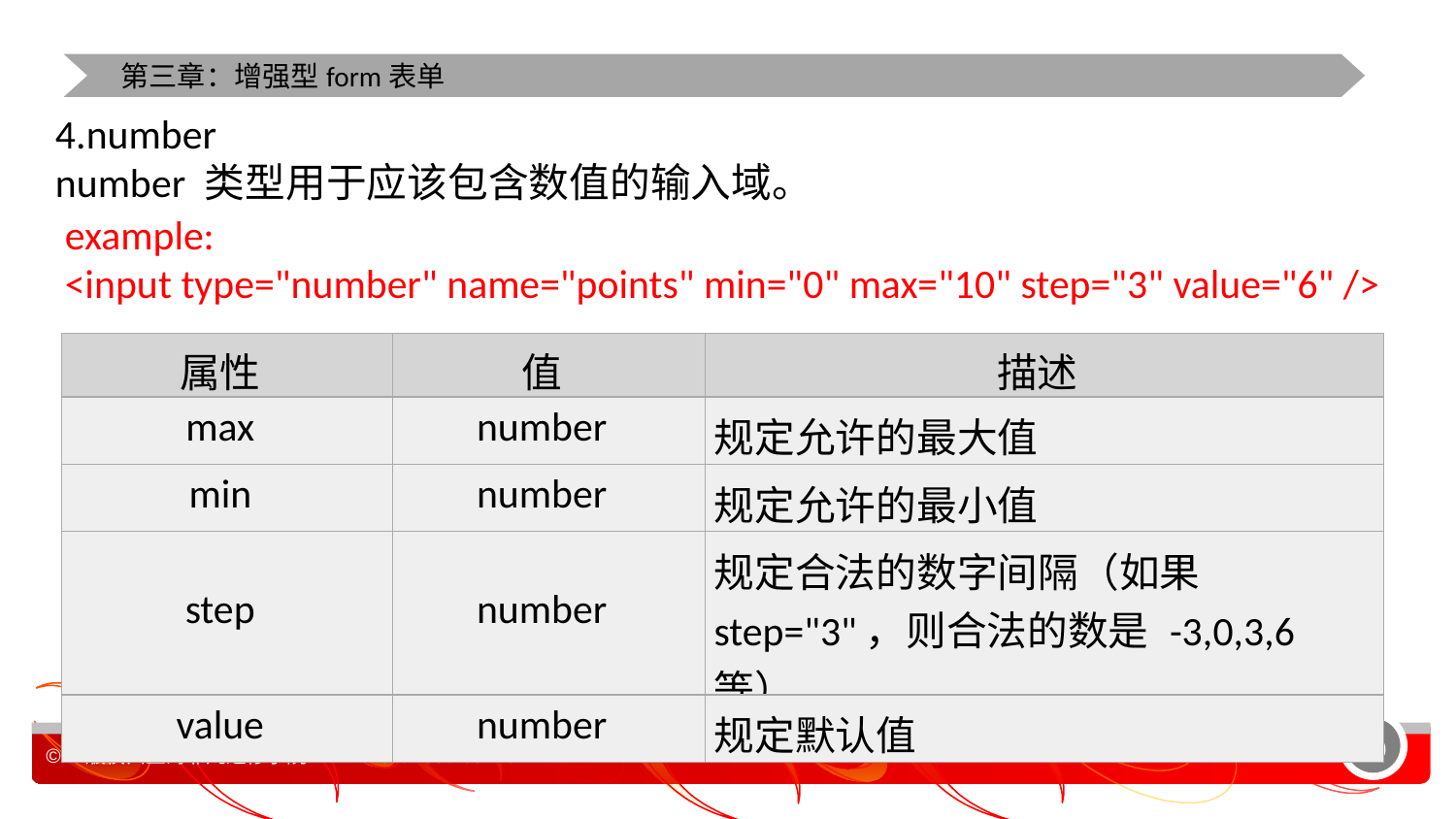

第三章：增强型form表单

4.number
number 类型用于应该包含数值的输入域。
example:
<input type="number" name="points" min="0" max="10" step="3" value="6" />
| 属性 | 值 | 描述 |
| --- | --- | --- |
| max | number | 规定允许的最大值 |
| min | number | 规定允许的最小值 |
| step | number | 规定合法的数字间隔（如果 step="3"，则合法的数是 -3,0,3,6 等） |
| value | number | 规定默认值 |
20